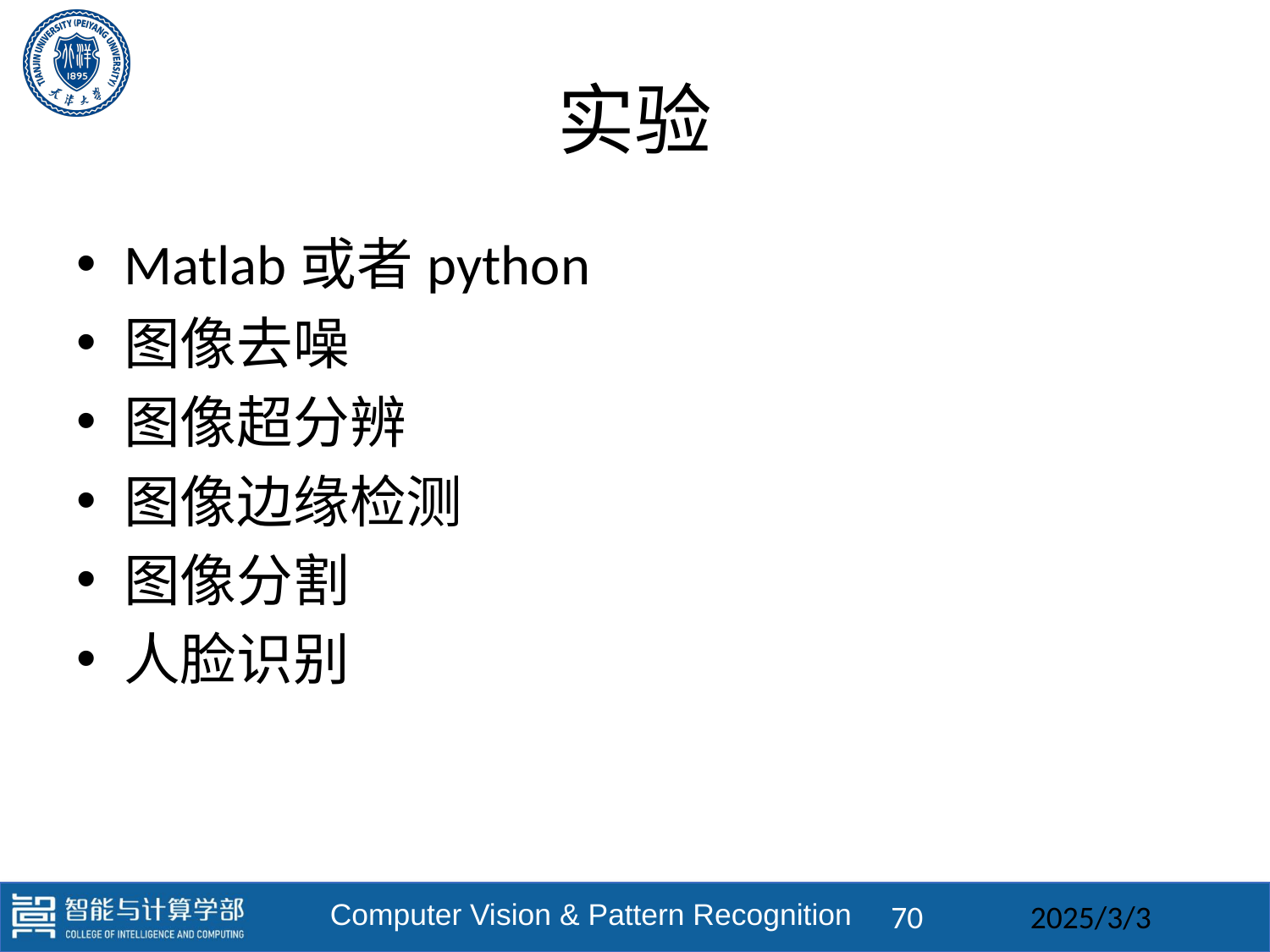

# 实验
Matlab或者python
图像去噪
图像超分辨
图像边缘检测
图像分割
人脸识别

70
2025/3/3